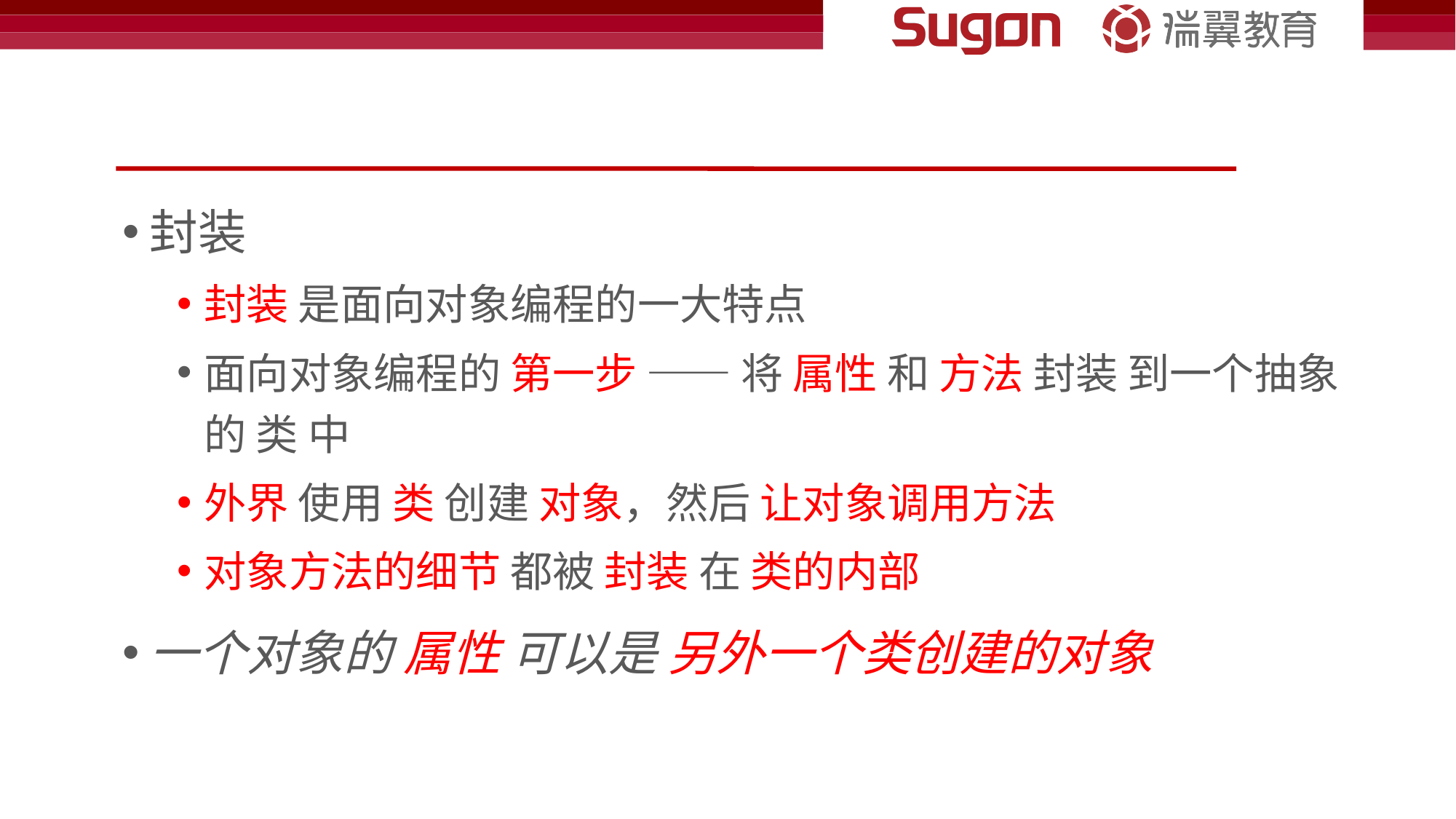

#
封装
封装 是面向对象编程的一大特点
面向对象编程的 第一步 —— 将 属性 和 方法 封装 到一个抽象的 类 中
外界 使用 类 创建 对象，然后 让对象调用方法
对象方法的细节 都被 封装 在 类的内部
一个对象的 属性 可以是 另外一个类创建的对象